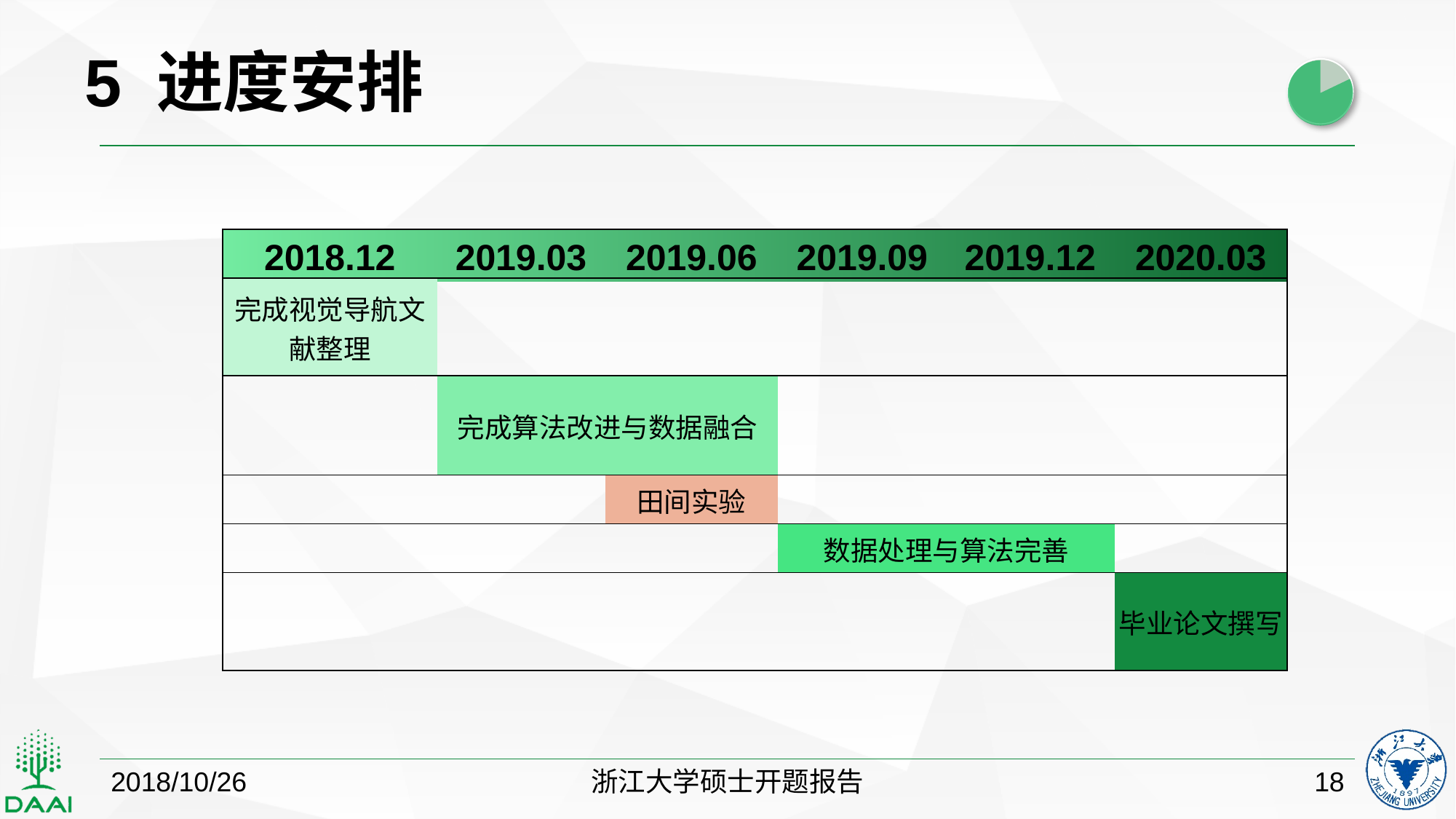

5 进度安排

| 2018.12 | 2019.03 | 2019.06 | 2019.09 | 2019.12 | 2020.03 |
| --- | --- | --- | --- | --- | --- |
| 完成视觉导航文献整理 |  |  |  |  |  |
|  | 完成算法改进与数据融合 |  |  |  |  |
|  |  | 田间实验 |  |  |  |
|  |  |  | 数据处理与算法完善 |  |  |
|  |  |  |  |  | 毕业论文撰写 |
2018/10/26
浙江大学硕士开题报告
18